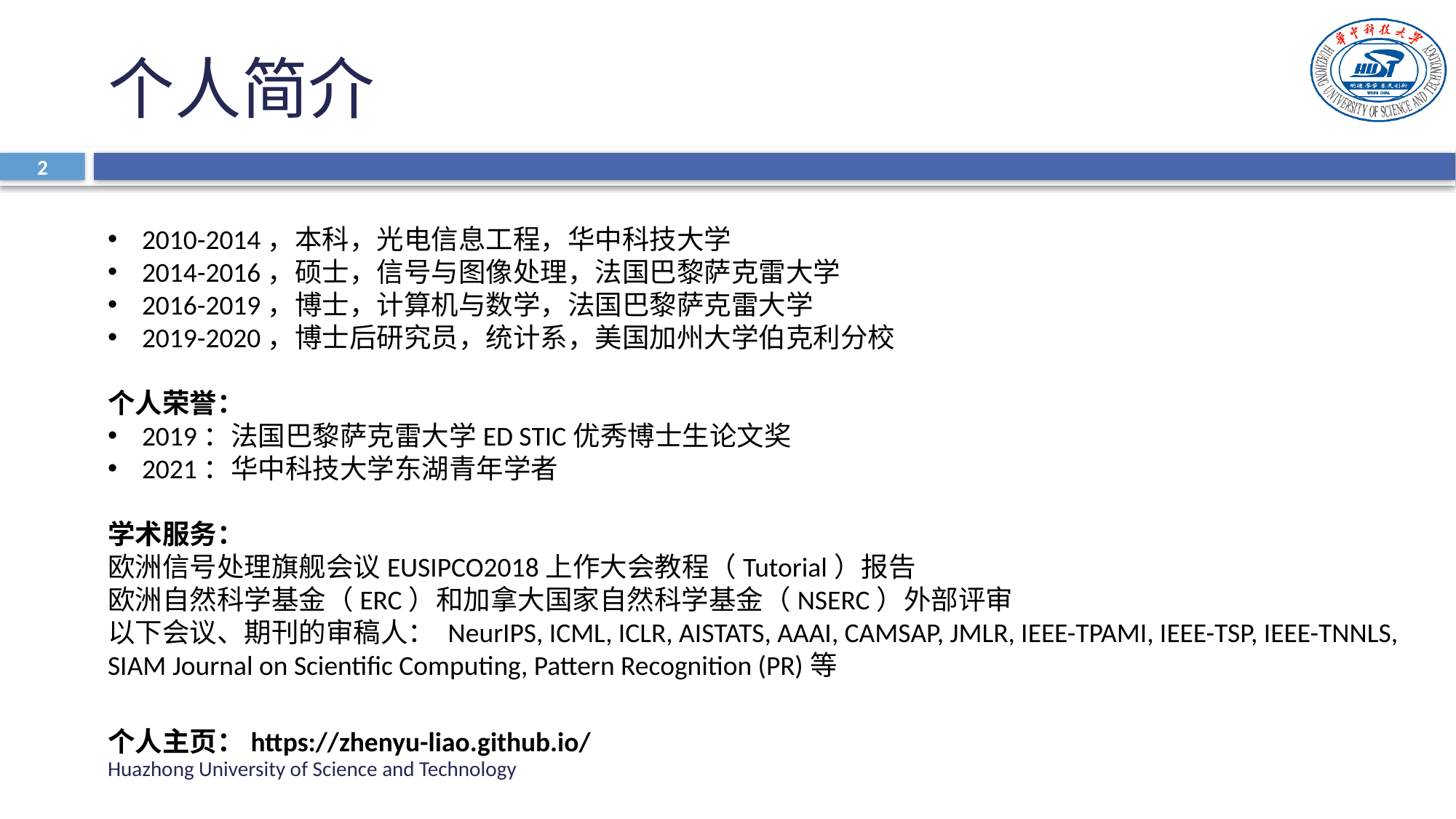

# 个人简介
2
2010-2014，本科，光电信息工程，华中科技大学
2014-2016，硕士，信号与图像处理，法国巴黎萨克雷大学
2016-2019，博士，计算机与数学，法国巴黎萨克雷大学
2019-2020，博士后研究员，统计系，美国加州大学伯克利分校

个人荣誉：
2019：法国巴黎萨克雷大学ED STIC优秀博士生论文奖
2021：华中科技大学东湖青年学者

学术服务：
欧洲信号处理旗舰会议EUSIPCO2018上作大会教程（Tutorial）报告
欧洲自然科学基金（ERC）和加拿大国家自然科学基金（NSERC）外部评审
以下会议、期刊的审稿人： NeurIPS, ICML, ICLR, AISTATS, AAAI, CAMSAP, JMLR, IEEE-TPAMI, IEEE-TSP, IEEE-TNNLS, SIAM Journal on Scientific Computing, Pattern Recognition (PR)等

个人主页：https://zhenyu-liao.github.io/
Huazhong University of Science and Technology